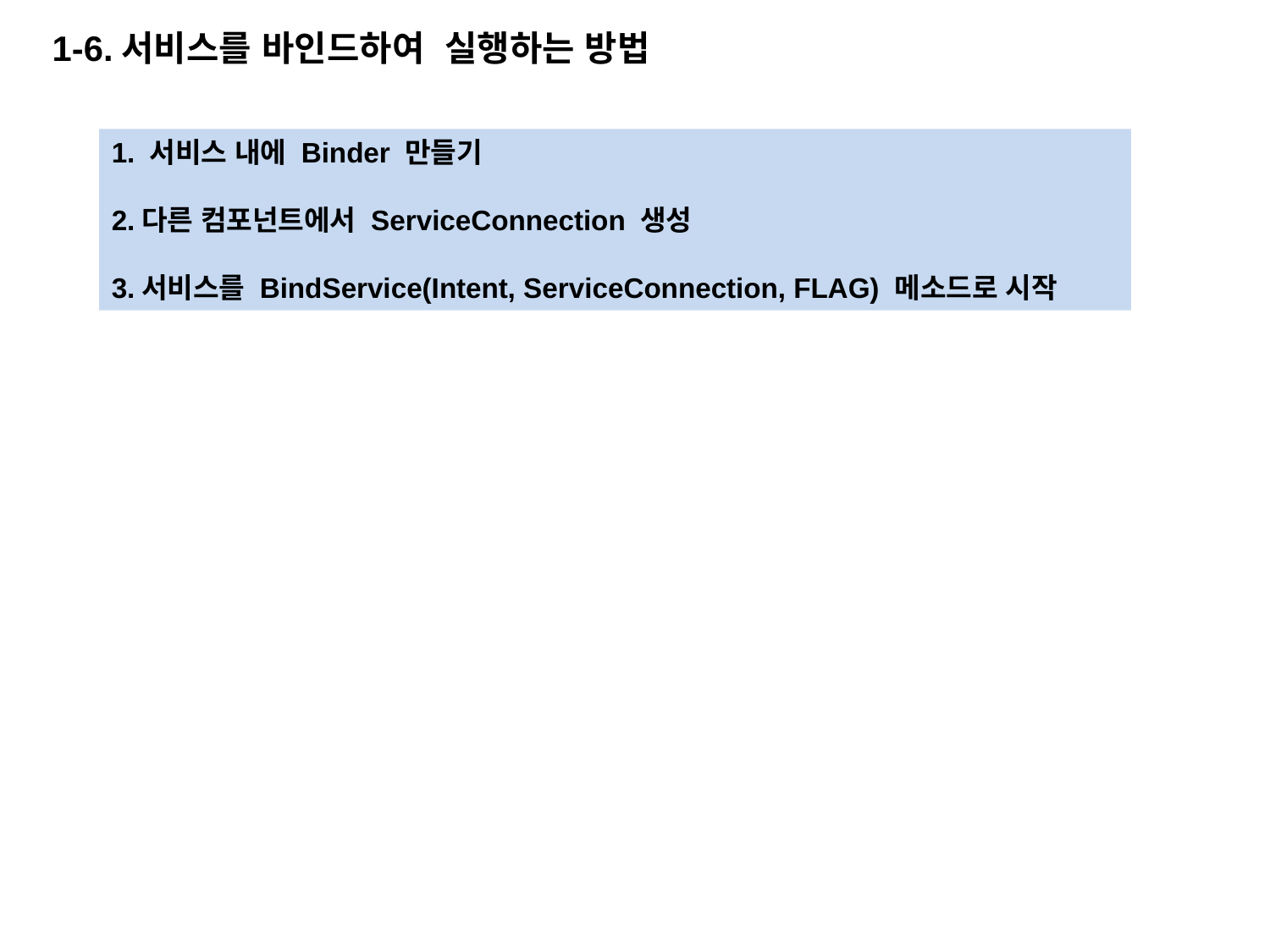

1-6.서비스를 바인드하여  실행하는 방법
1. 서비스 내에 Binder 만들기

2.다른 컴포넌트에서 ServiceConnection 생성

3.서비스를 BindService(Intent, ServiceConnection, FLAG) 메소드로 시작